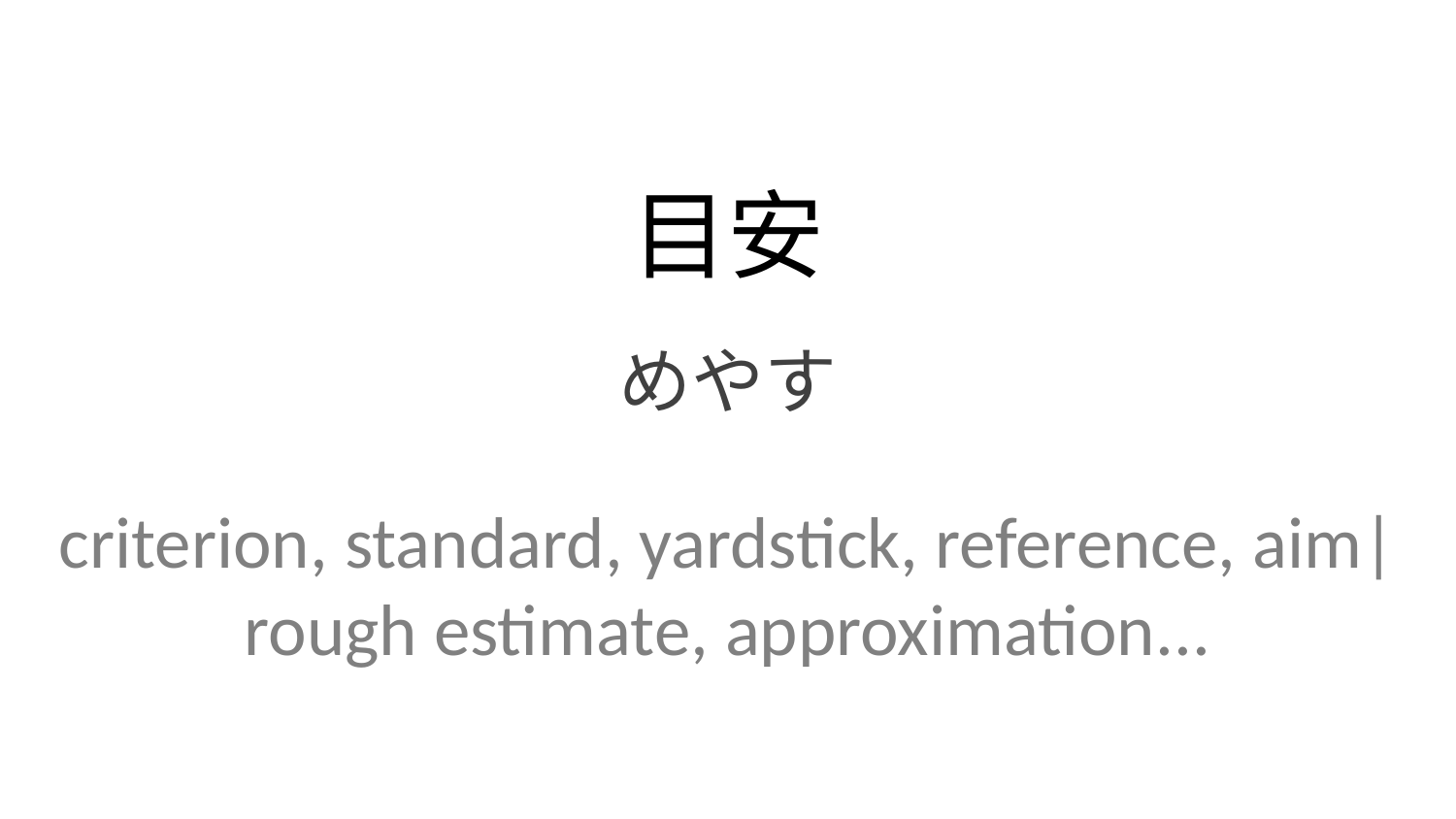

目安

めやす
criterion, standard, yardstick, reference, aim| rough estimate, approximation...